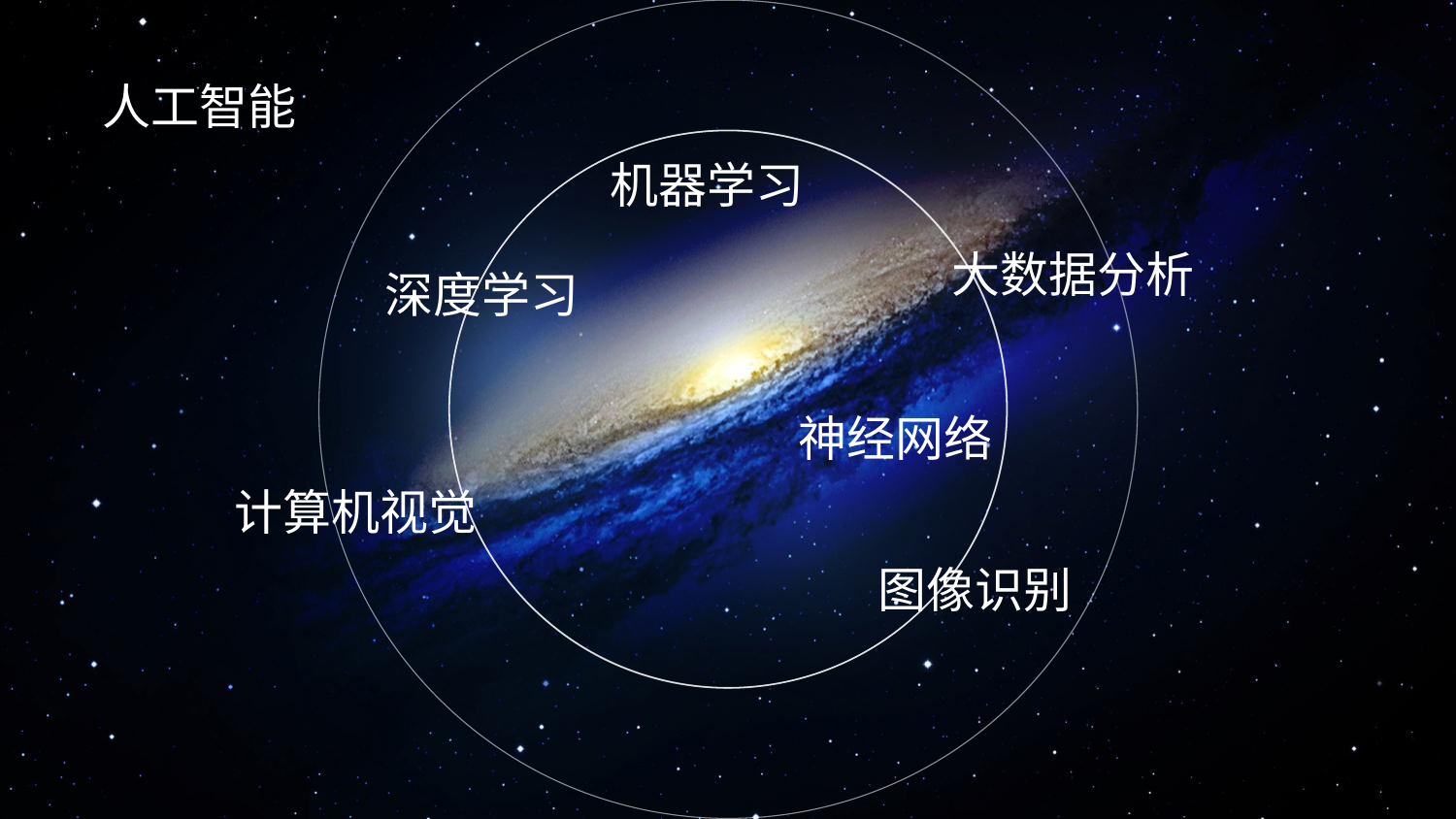

人工智能

机器学习

大数据分析
深度学习

神经网络
计算机视觉
图像识别